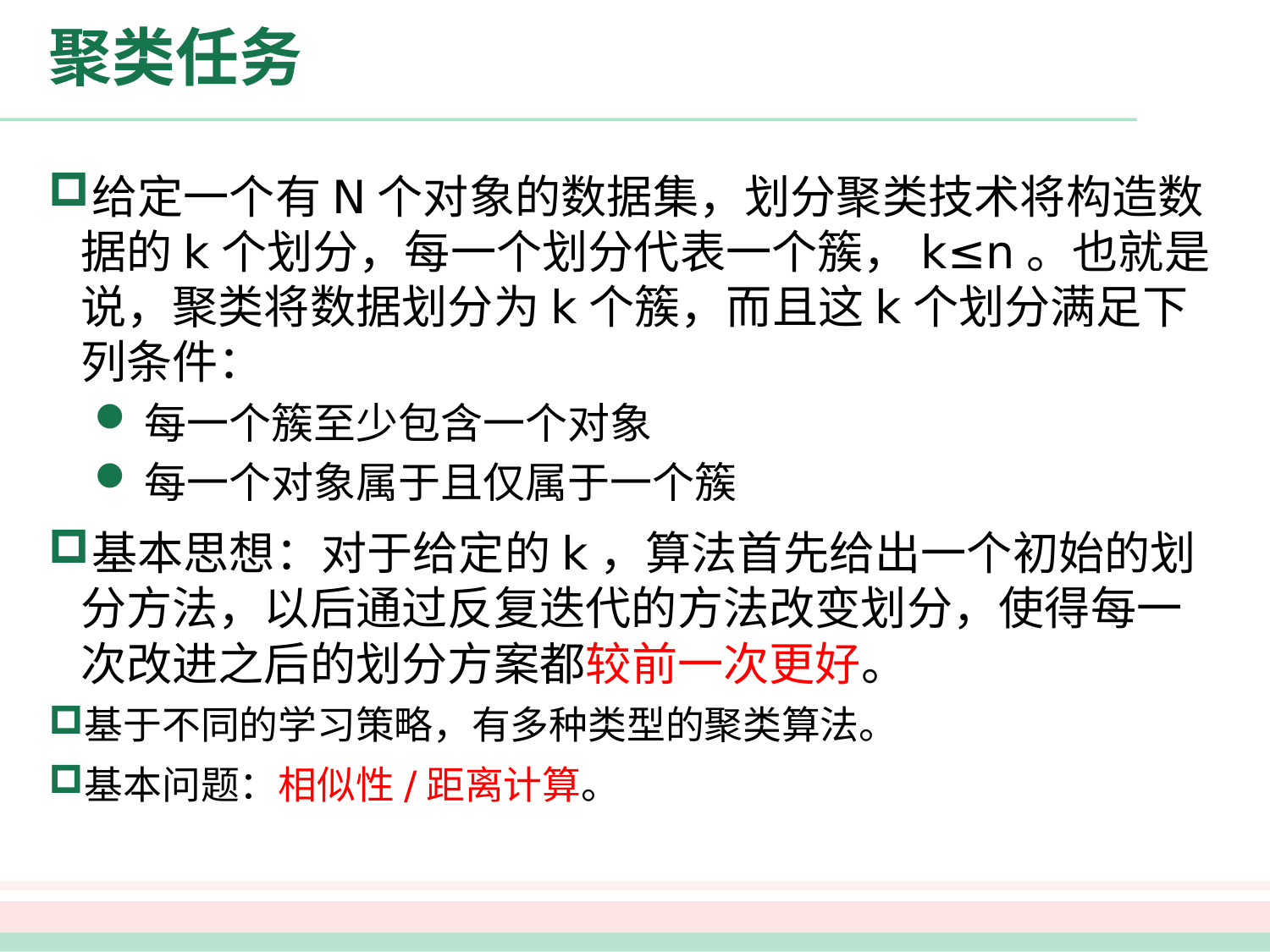

# 聚类任务
给定一个有N个对象的数据集，划分聚类技术将构造数据的k个划分，每一个划分代表一个簇，k≤n。也就是说，聚类将数据划分为k个簇，而且这k个划分满足下列条件：
每一个簇至少包含一个对象
每一个对象属于且仅属于一个簇
基本思想：对于给定的k，算法首先给出一个初始的划分方法，以后通过反复迭代的方法改变划分，使得每一次改进之后的划分方案都较前一次更好。
基于不同的学习策略，有多种类型的聚类算法。
基本问题：相似性/距离计算。